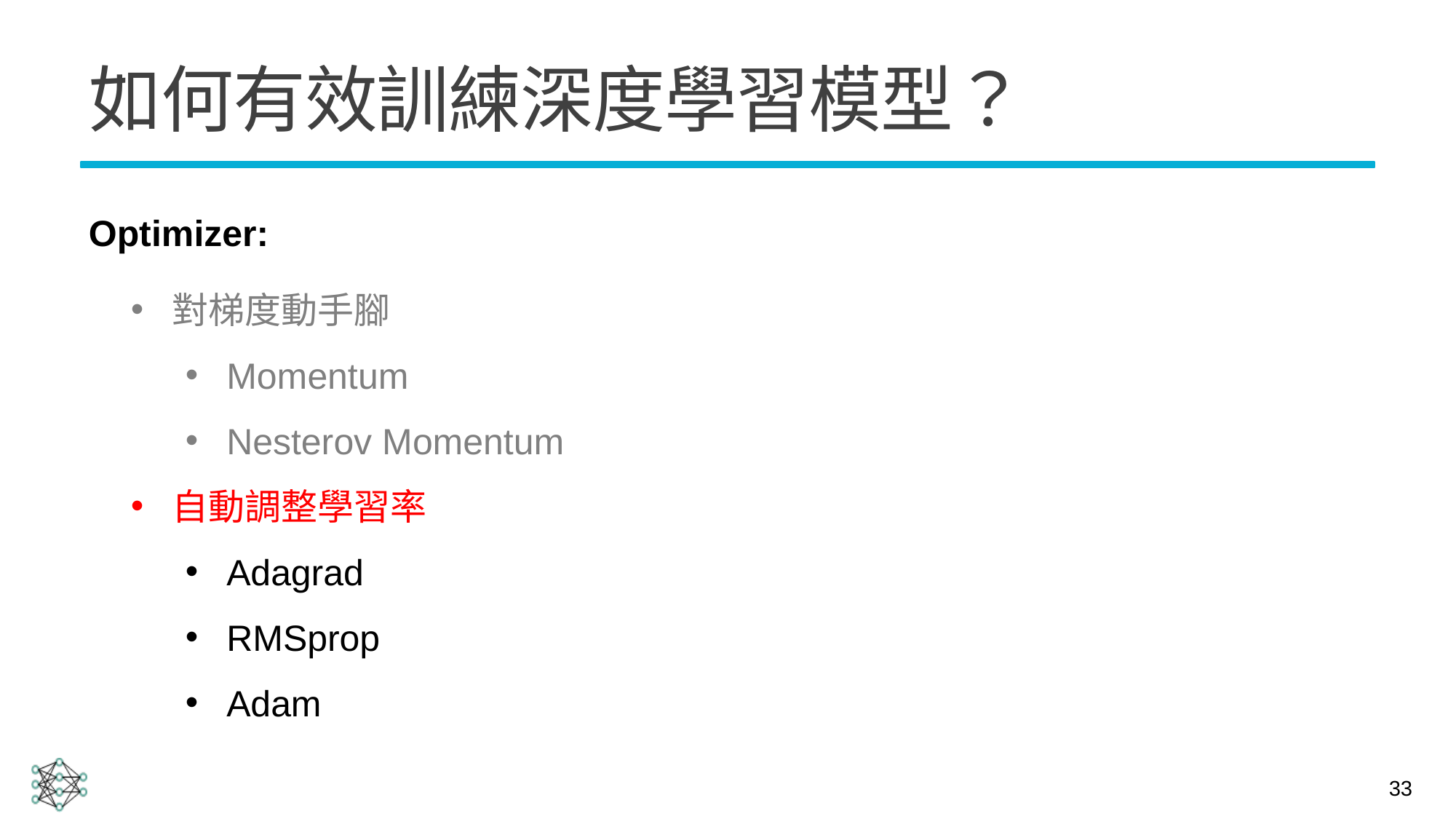

# 如何有效訓練深度學習模型？
Optimizer:
對梯度動手腳
Momentum
Nesterov Momentum
自動調整學習率
Adagrad
RMSprop
Adam
33